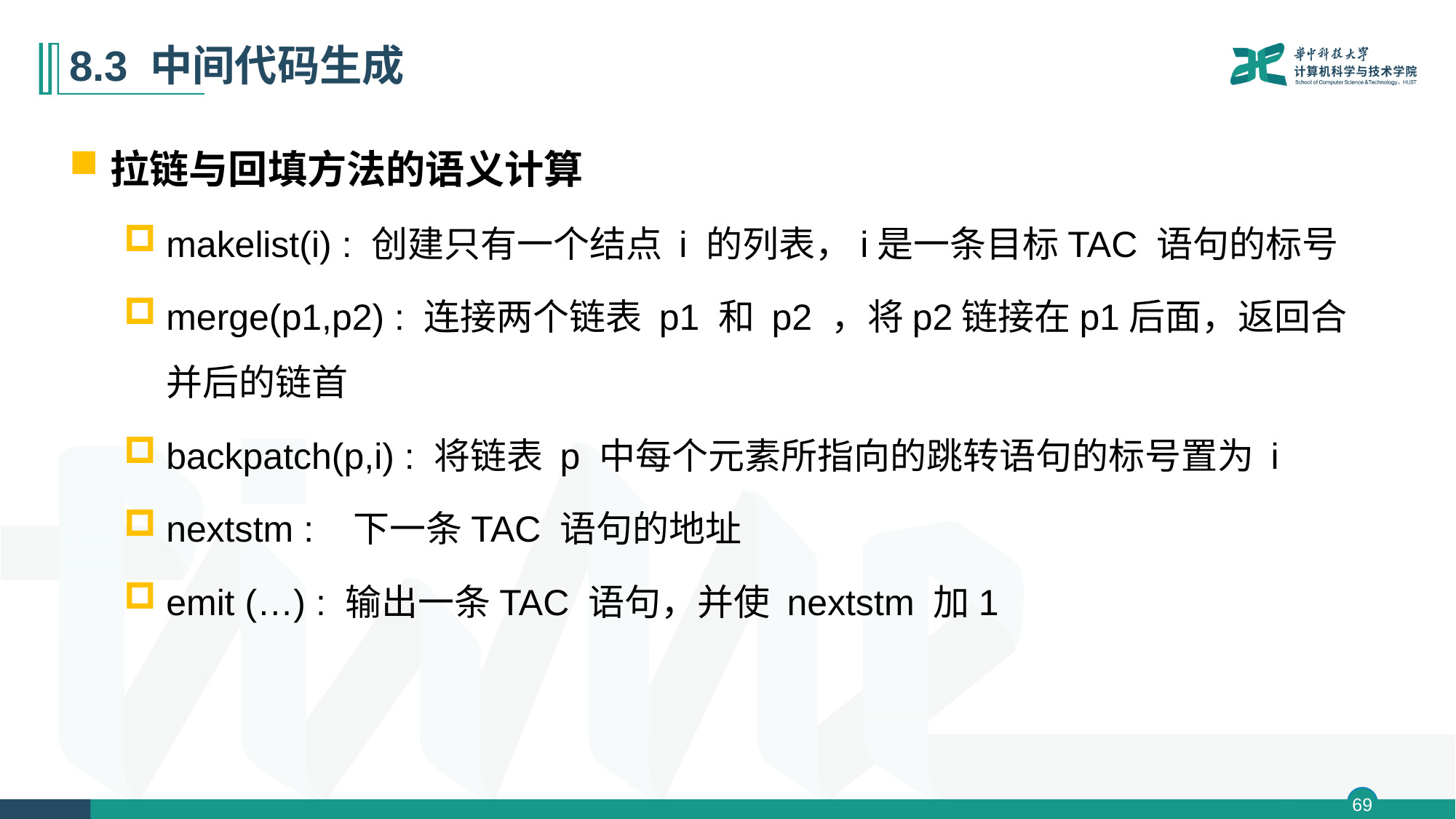

# 8.3 中间代码生成
拉链与回填方法的语义计算
makelist(i) : 创建只有一个结点 i 的列表，i是一条目标TAC 语句的标号
merge(p1,p2) : 连接两个链表 p1 和 p2 ，将p2链接在p1后面，返回合并后的链首
backpatch(p,i) : 将链表 p 中每个元素所指向的跳转语句的标号置为 i
nextstm :   下一条TAC 语句的地址
emit (…) : 输出一条TAC 语句，并使 nextstm 加1